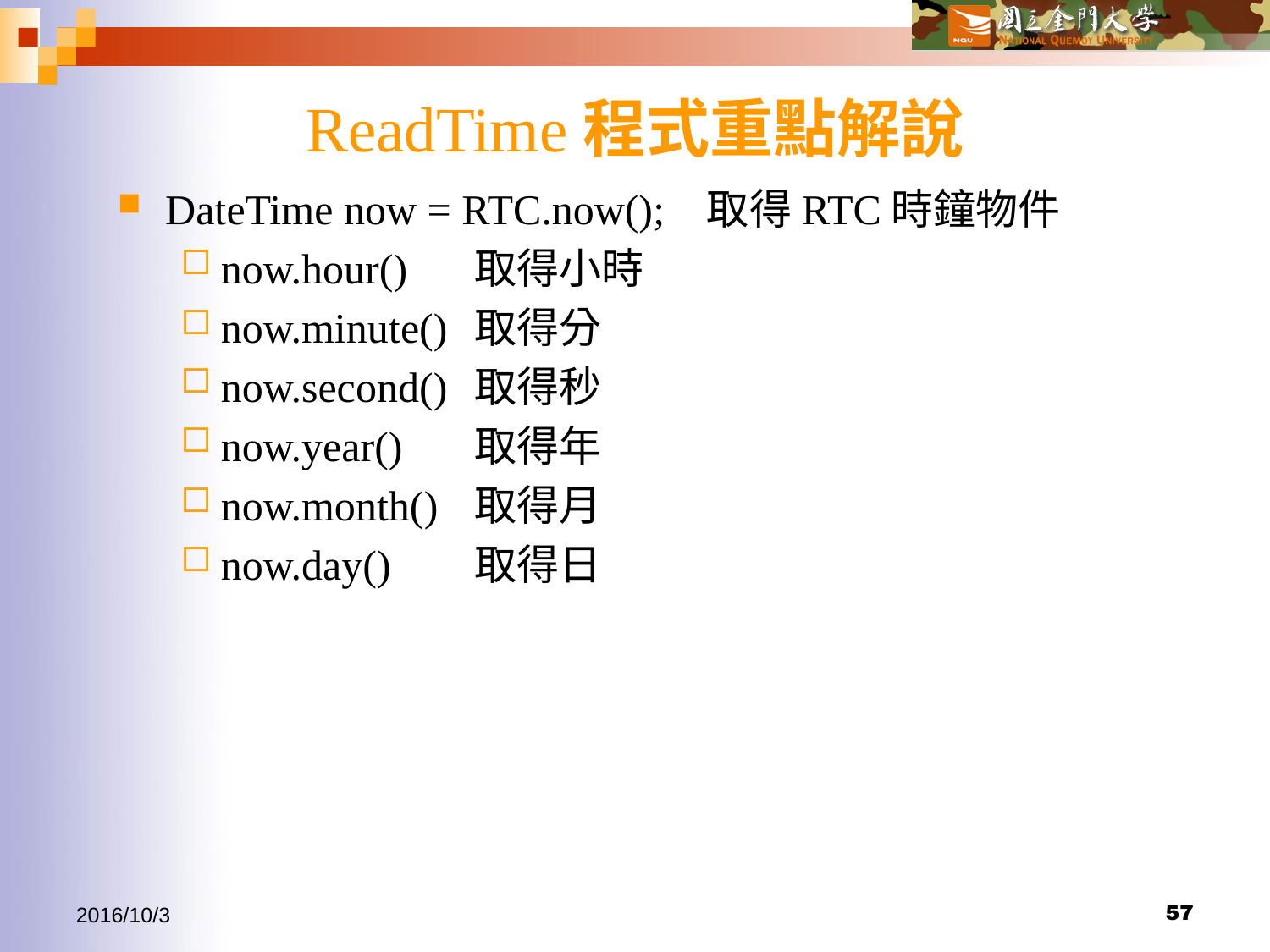

# ReadTime程式重點解說
DateTime now = RTC.now();   取得RTC時鐘物件
now.hour()	取得小時
now.minute()	取得分
now.second()	取得秒
now.year()	取得年
now.month()	取得月
now.day()	取得日

2016/10/3
57